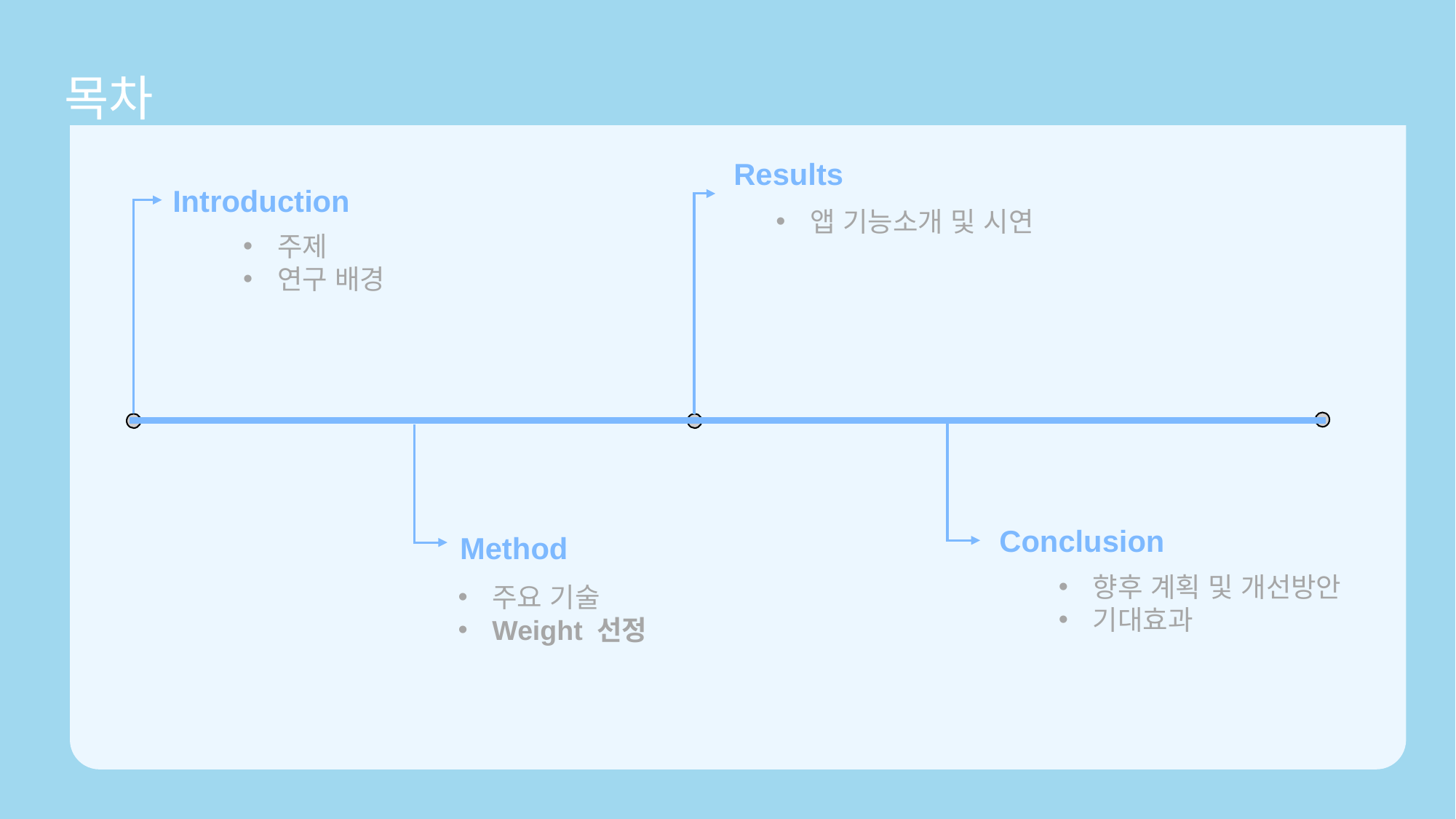

목차

Results
앱 기능소개 및 시연
Introduction
주제
연구 배경

 Conclusion
향후 계획 및 개선방안
기대효과
Method
주요 기술
Weight 선정